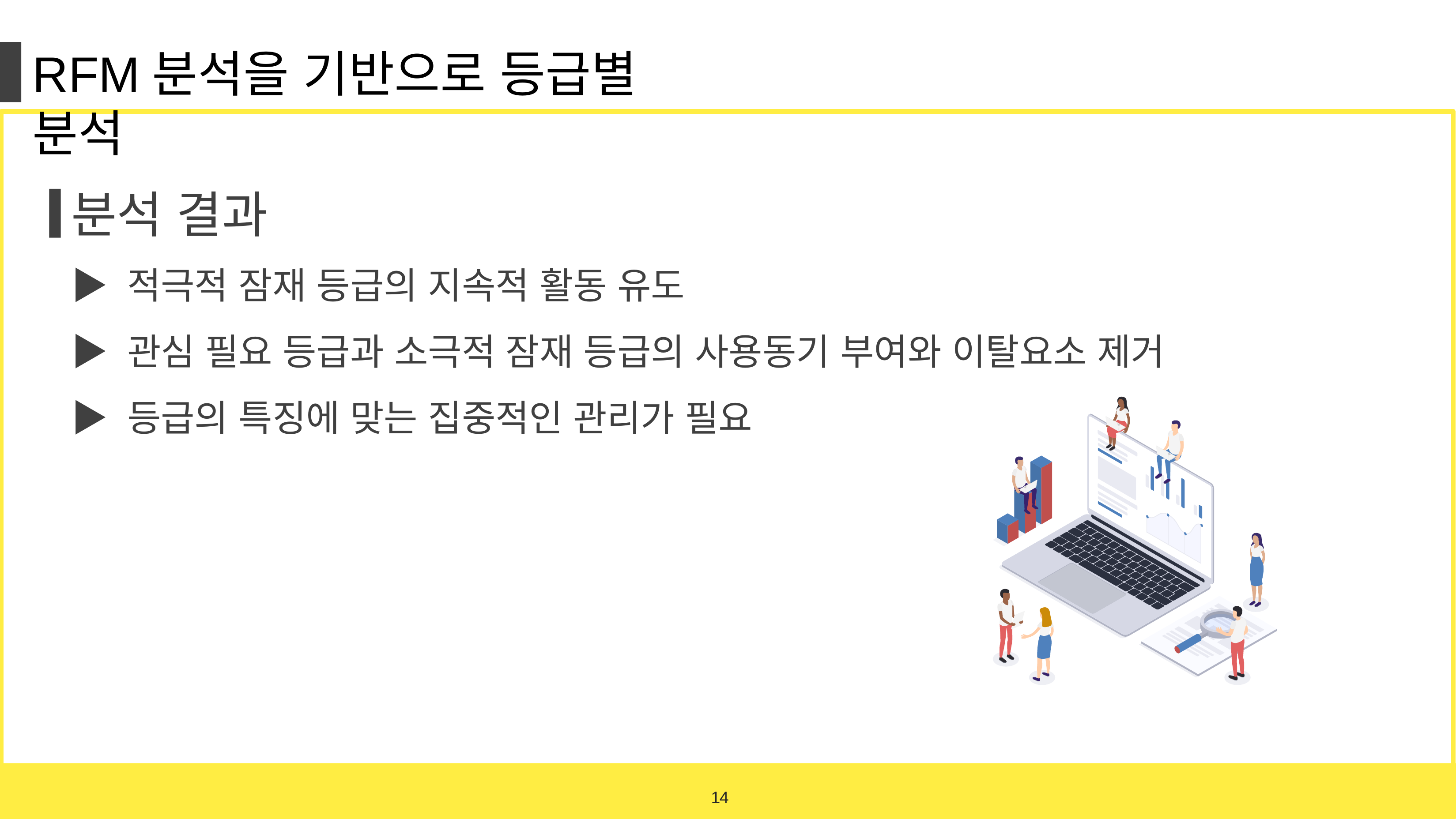

RFM분석을 기반으로 등급별 분석

분석 결과

▶ 적극적 잠재 등급의 지속적 활동 유도
▶ 관심 필요 등급과 소극적 잠재 등급의 사용동기 부여와 이탈요소 제거
▶ 등급의 특징에 맞는 집중적인 관리가 필요